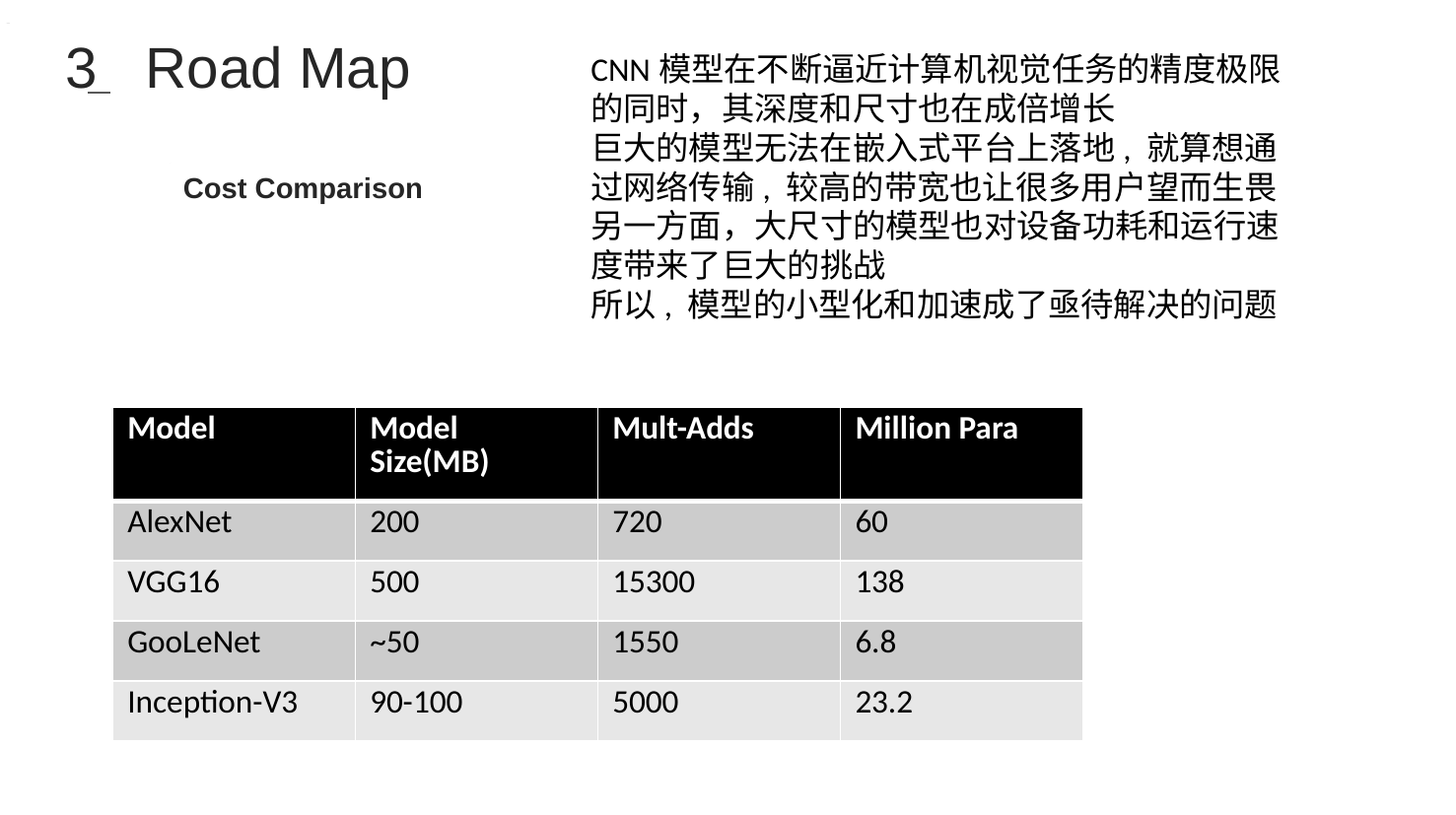

3   Road Map
CNN模型在不断逼近计算机视觉任务的精度极限的同时，其深度和尺寸也在成倍增长
巨大的模型无法在嵌入式平台上落地, 就算想通过网络传输, 较高的带宽也让很多用户望而生畏
另一方面，大尺寸的模型也对设备功耗和运行速度带来了巨大的挑战
所以, 模型的小型化和加速成了亟待解决的问题
Cost Comparison
| Model | Model Size(MB) | Mult-Adds | Million Para |
| --- | --- | --- | --- |
| AlexNet | 200 | 720 | 60 |
| VGG16 | 500 | 15300 | 138 |
| GooLeNet | ~50 | 1550 | 6.8 |
| Inception-V3 | 90-100 | 5000 | 23.2 |